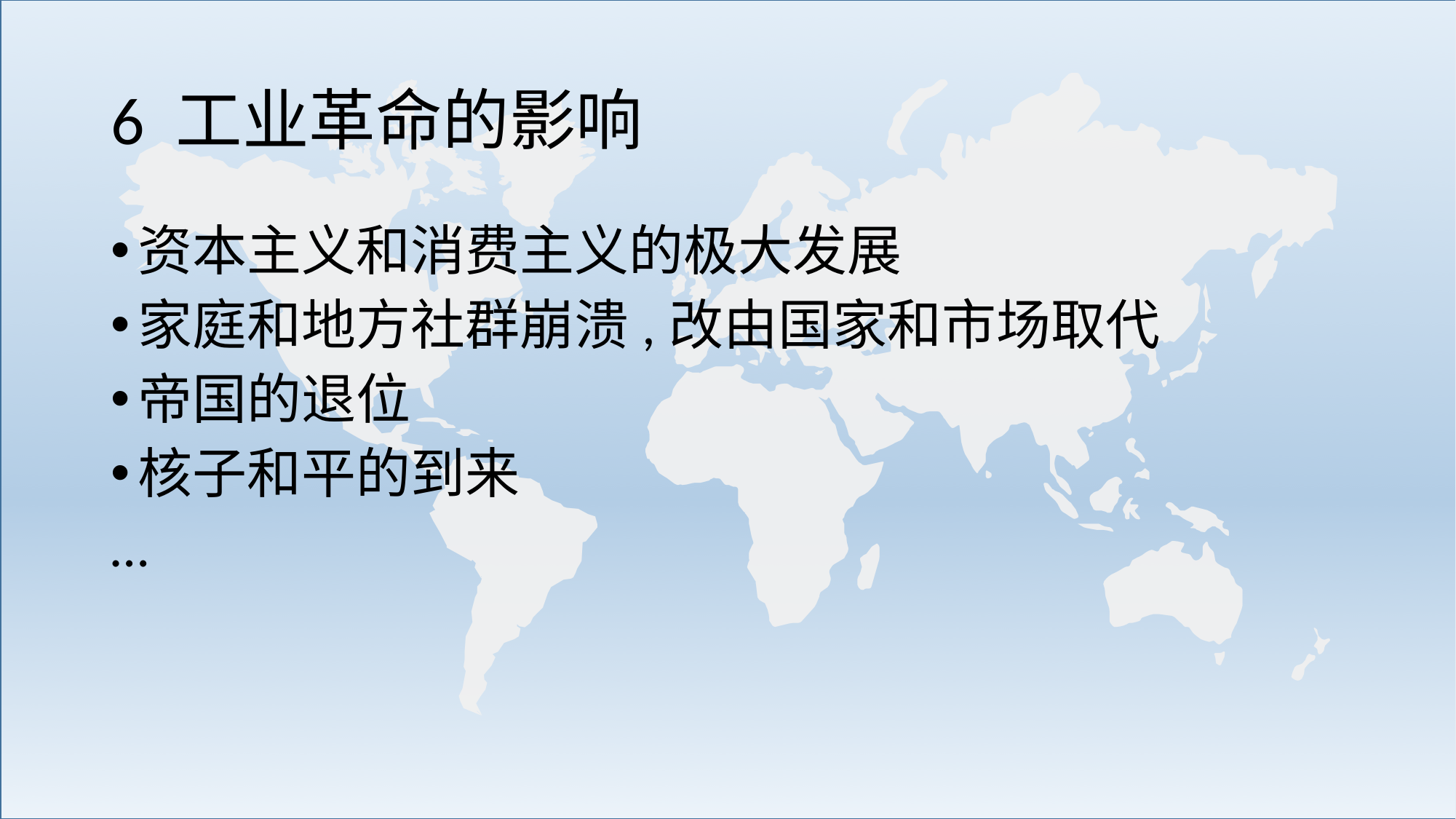

# 6 工业革命的影响
资本主义和消费主义的极大发展
家庭和地方社群崩溃,改由国家和市场取代
帝国的退位
核子和平的到来
…